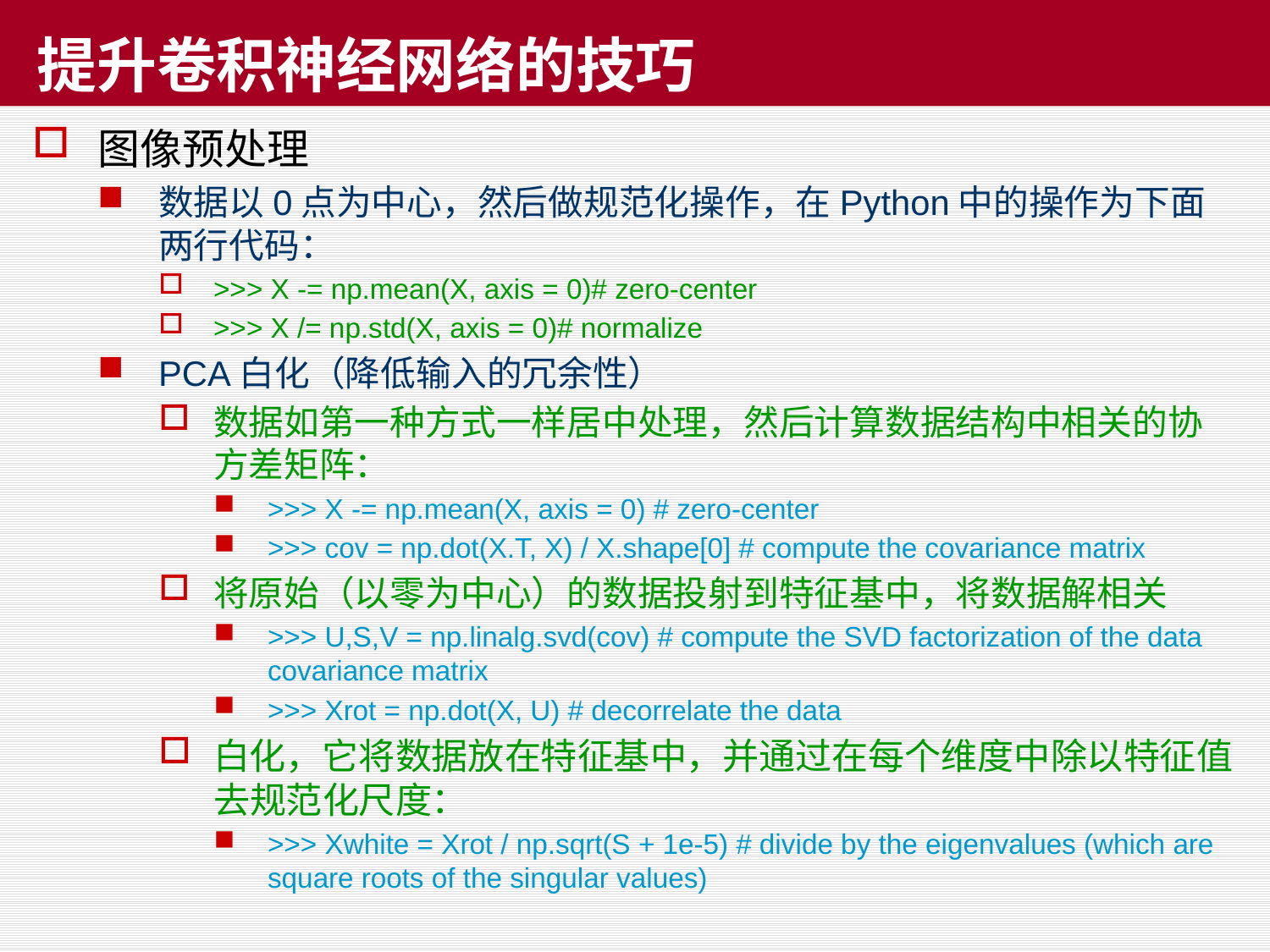

# 提升卷积神经网络的技巧
图像预处理
数据以0点为中心，然后做规范化操作，在Python中的操作为下面两行代码：
>>> X -= np.mean(X, axis = 0)# zero-center
>>> X /= np.std(X, axis = 0)# normalize
PCA白化（降低输入的冗余性）
数据如第一种方式一样居中处理，然后计算数据结构中相关的协方差矩阵：
>>> X -= np.mean(X, axis = 0) # zero-center
>>> cov = np.dot(X.T, X) / X.shape[0] # compute the covariance matrix
将原始（以零为中心）的数据投射到特征基中，将数据解相关
>>> U,S,V = np.linalg.svd(cov) # compute the SVD factorization of the data covariance matrix
>>> Xrot = np.dot(X, U) # decorrelate the data
白化，它将数据放在特征基中，并通过在每个维度中除以特征值去规范化尺度：
>>> Xwhite = Xrot / np.sqrt(S + 1e-5) # divide by the eigenvalues (which are square roots of the singular values)